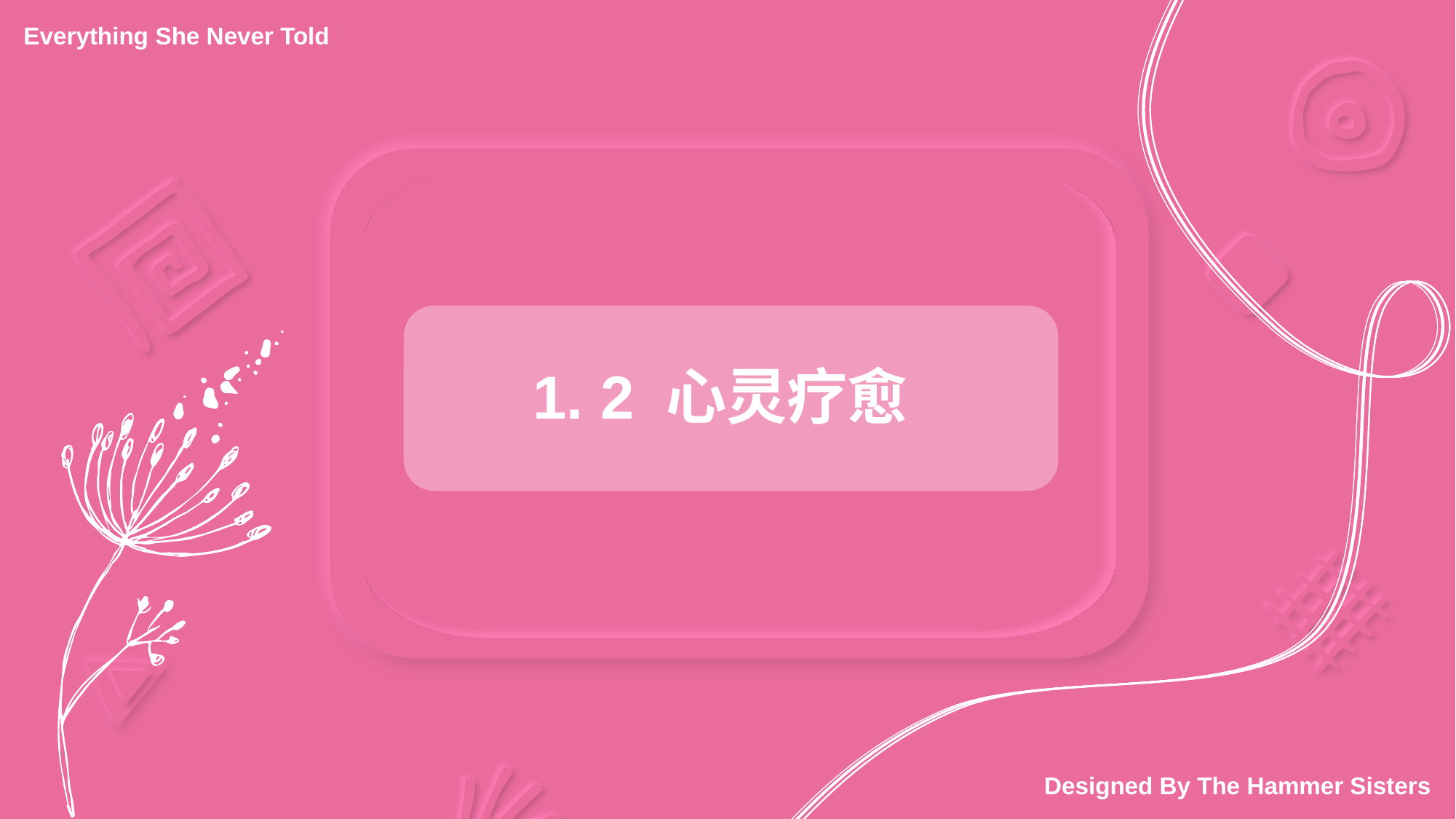

Everything She Never Told

1. 2 心灵疗愈

Designed By The Hammer Sisters